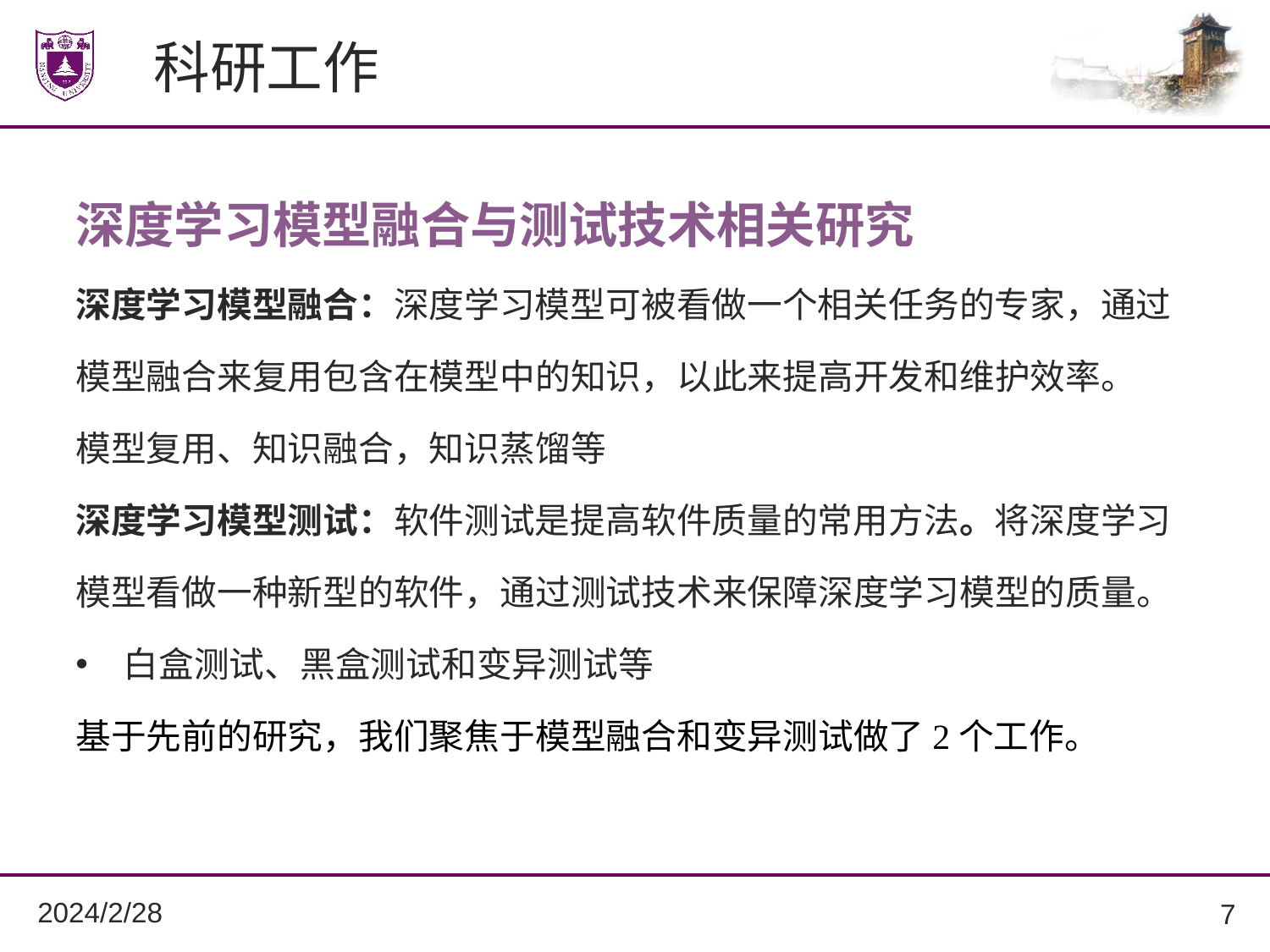

# 科研工作
深度学习模型融合与测试技术相关研究
深度学习模型融合：深度学习模型可被看做一个相关任务的专家，通过模型融合来复用包含在模型中的知识，以此来提高开发和维护效率。
模型复用、知识融合，知识蒸馏等
深度学习模型测试：软件测试是提高软件质量的常用方法。将深度学习模型看做一种新型的软件，通过测试技术来保障深度学习模型的质量。
白盒测试、黑盒测试和变异测试等
基于先前的研究，我们聚焦于模型融合和变异测试做了2个工作。